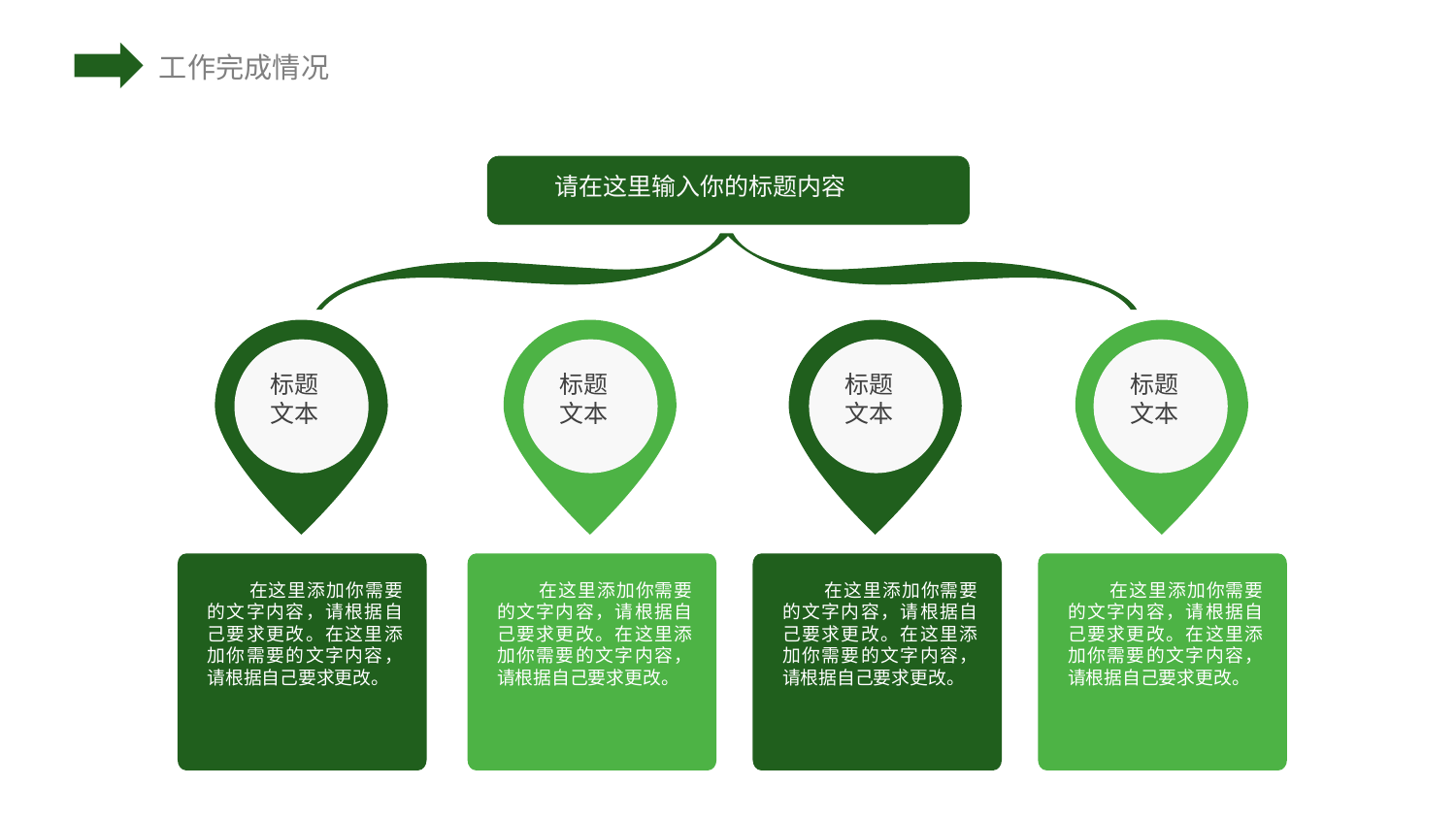

请在这里输入你的标题内容

标题
文本
标题
文本
标题
文本
标题
文本

       在这里添加你需要的文字内容，请根据自己要求更改。在这里添加你需要的文字内容，请根据自己要求更改。

       在这里添加你需要的文字内容，请根据自己要求更改。在这里添加你需要的文字内容，请根据自己要求更改。

       在这里添加你需要的文字内容，请根据自己要求更改。在这里添加你需要的文字内容，请根据自己要求更改。

       在这里添加你需要的文字内容，请根据自己要求更改。在这里添加你需要的文字内容，请根据自己要求更改。